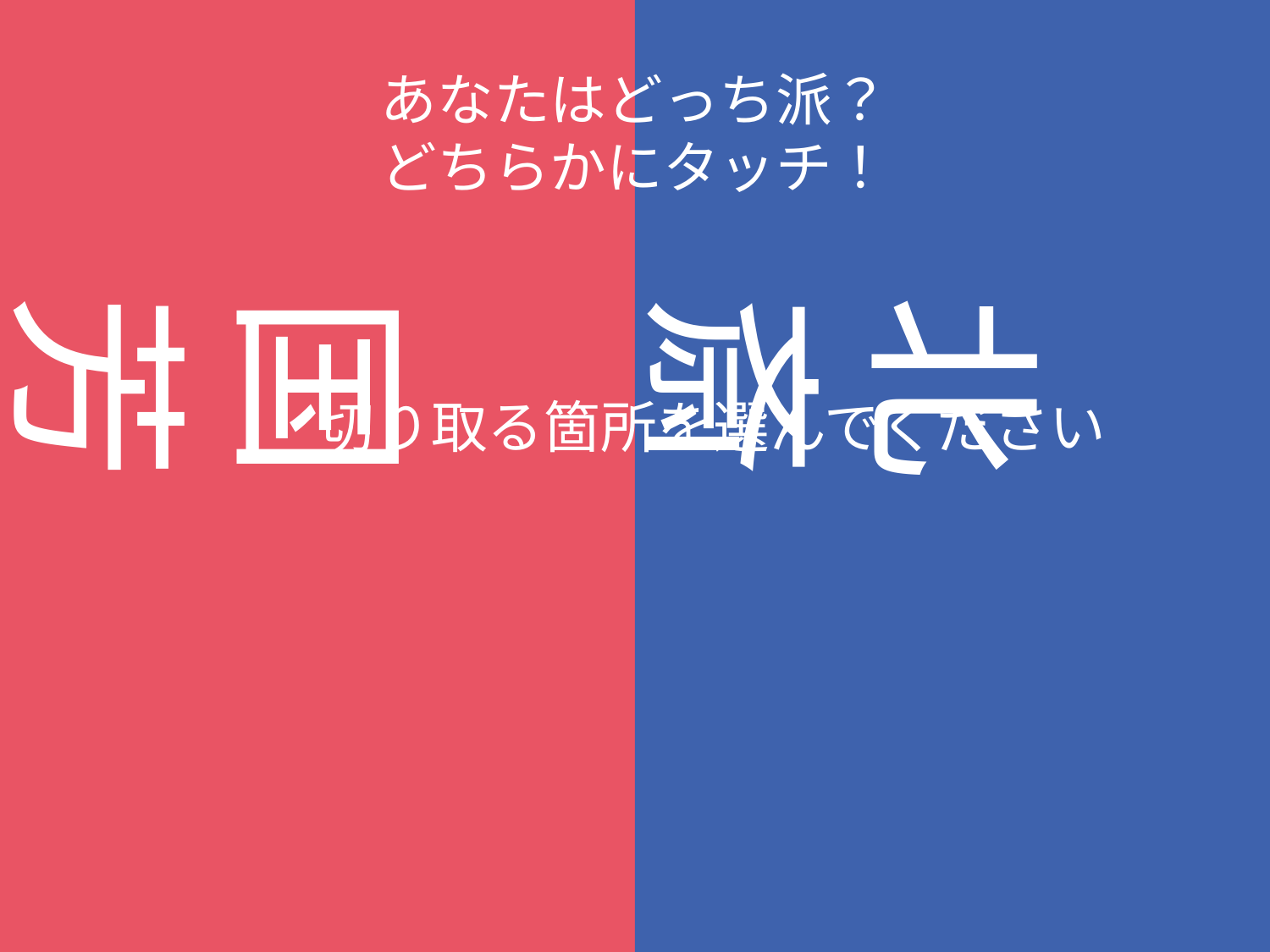

あなたはどっち派？
どちらかにタッチ！
北斎
国芳
切り取る箇所を選んでください